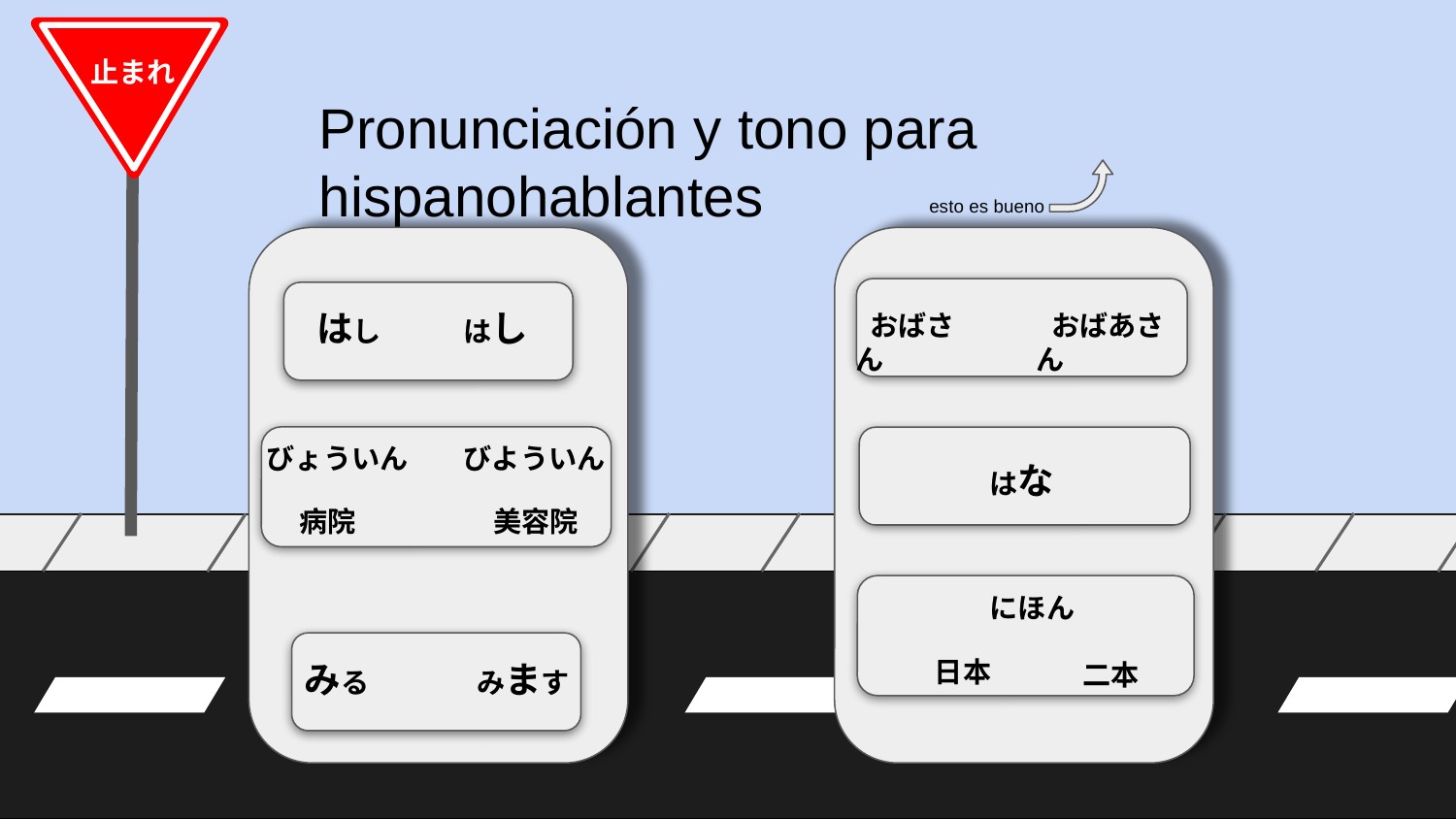

止まれ
# Pronunciación y tono para hispanohablantes

esto es bueno

はし
はし
 おばさん

 おばあさん

びょういん
びよういん

はな
病院
美容院

にほん

日本
みる
みます
二本